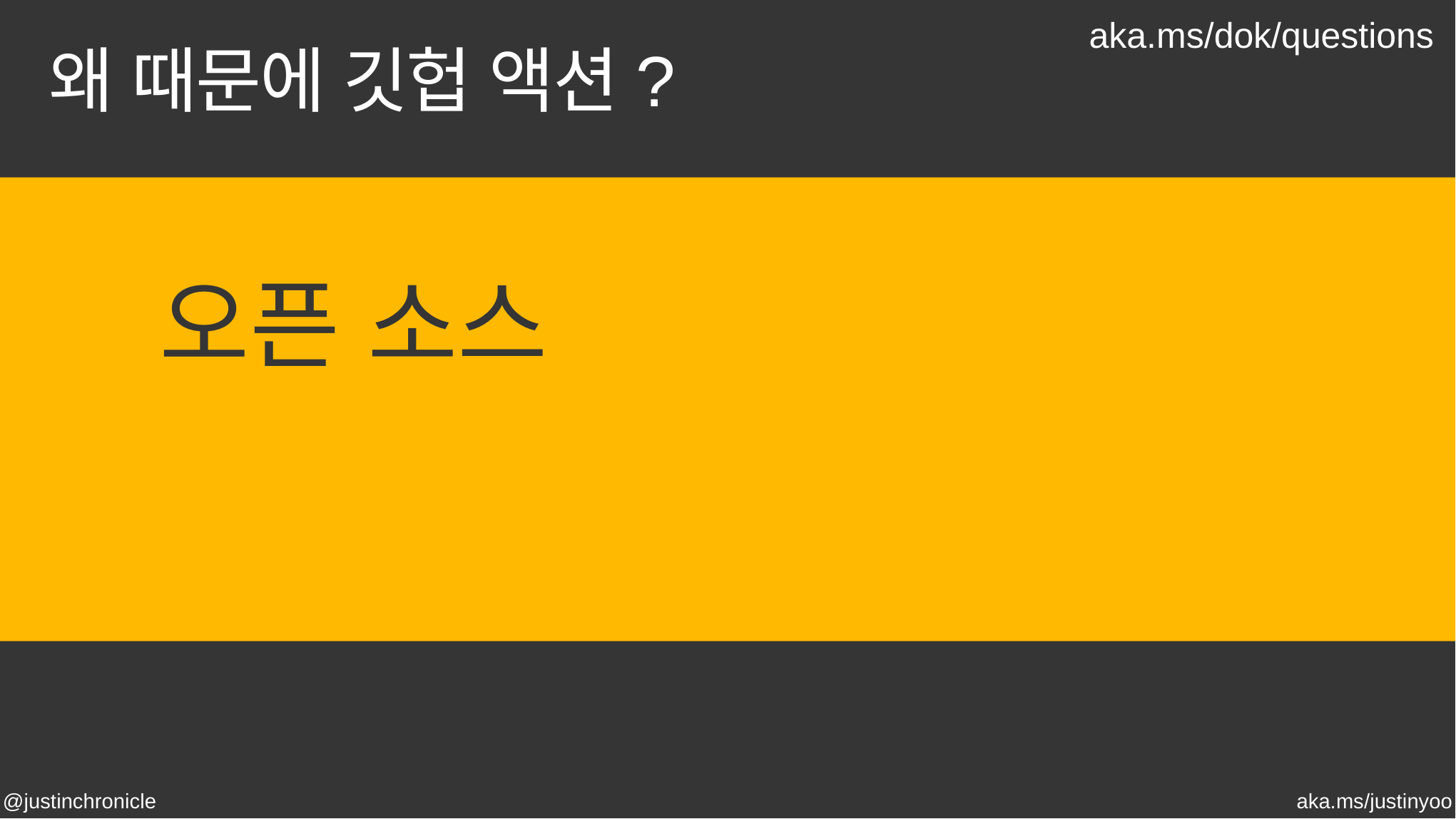

aka.ms/dok/questions
# 왜 때문에 깃헙 액션?

오픈 소스